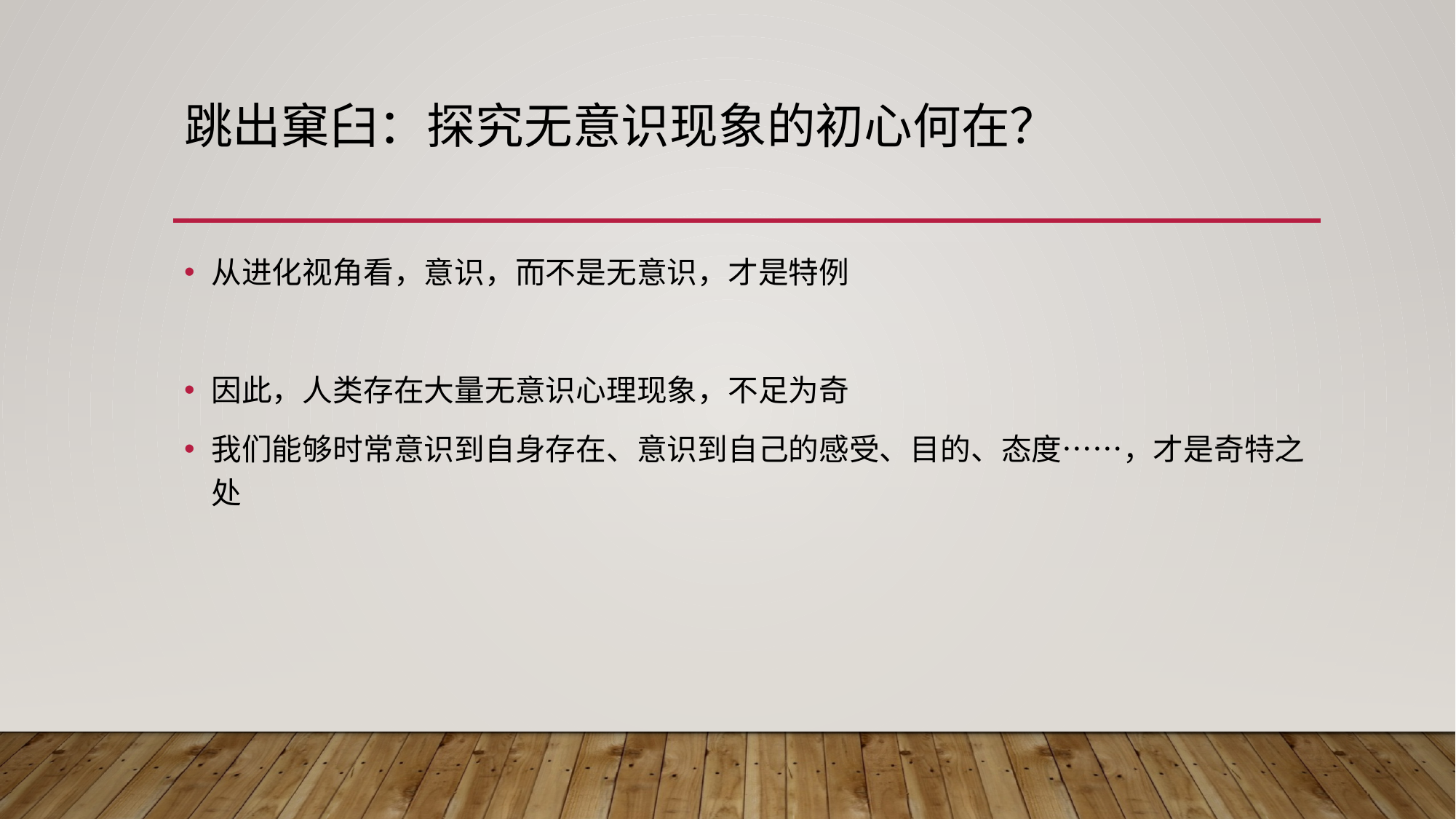

# 跳出窠臼：探究无意识现象的初心何在？
从进化视角看，意识，而不是无意识，才是特例

因此，人类存在大量无意识心理现象，不足为奇
我们能够时常意识到自身存在、意识到自己的感受、目的、态度……，才是奇特之处